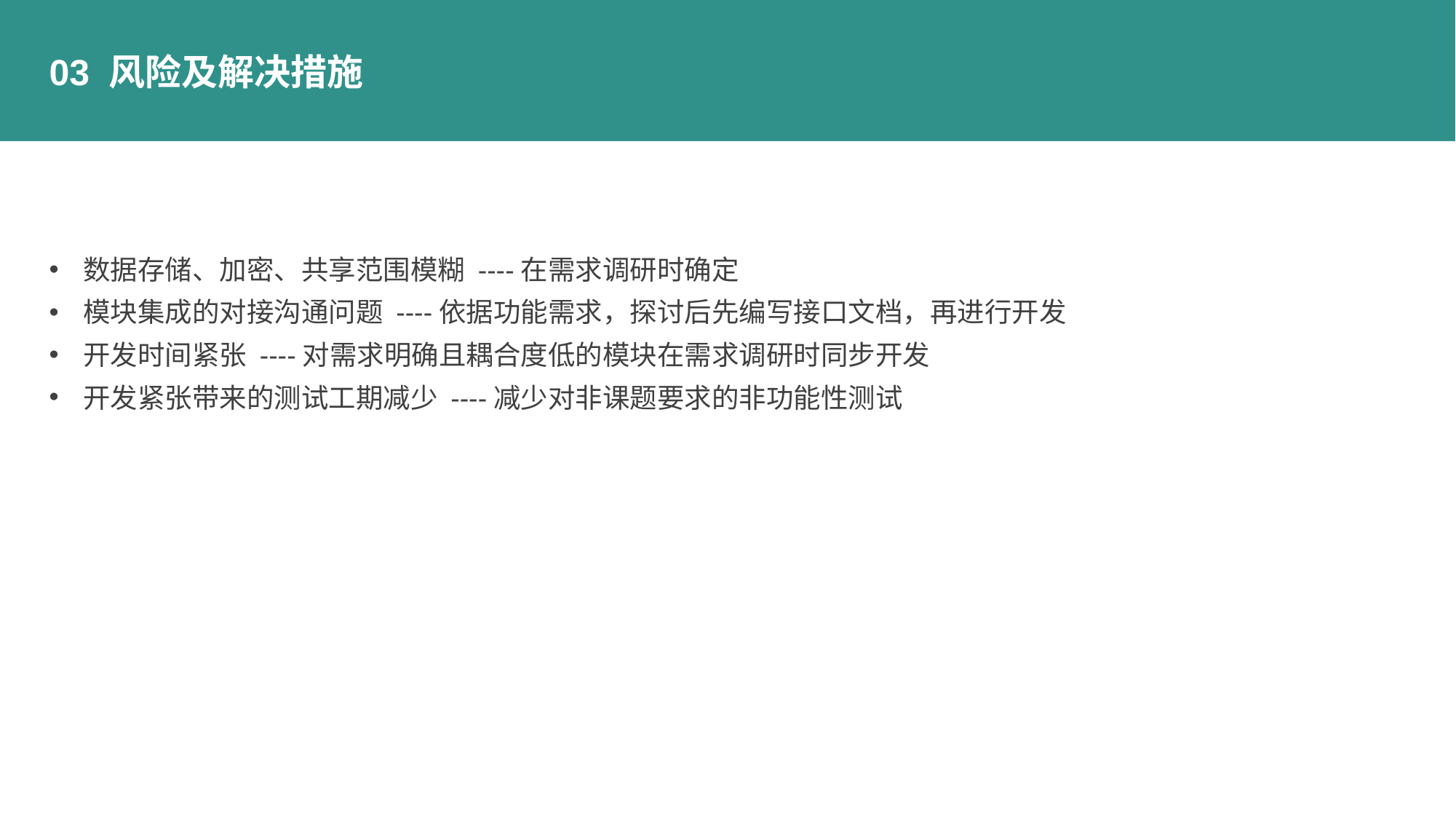

03 风险及解决措施
数据存储、加密、共享范围模糊 ----在需求调研时确定
模块集成的对接沟通问题 ----依据功能需求，探讨后先编写接口文档，再进行开发
开发时间紧张 ----对需求明确且耦合度低的模块在需求调研时同步开发
开发紧张带来的测试工期减少 ----减少对非课题要求的非功能性测试